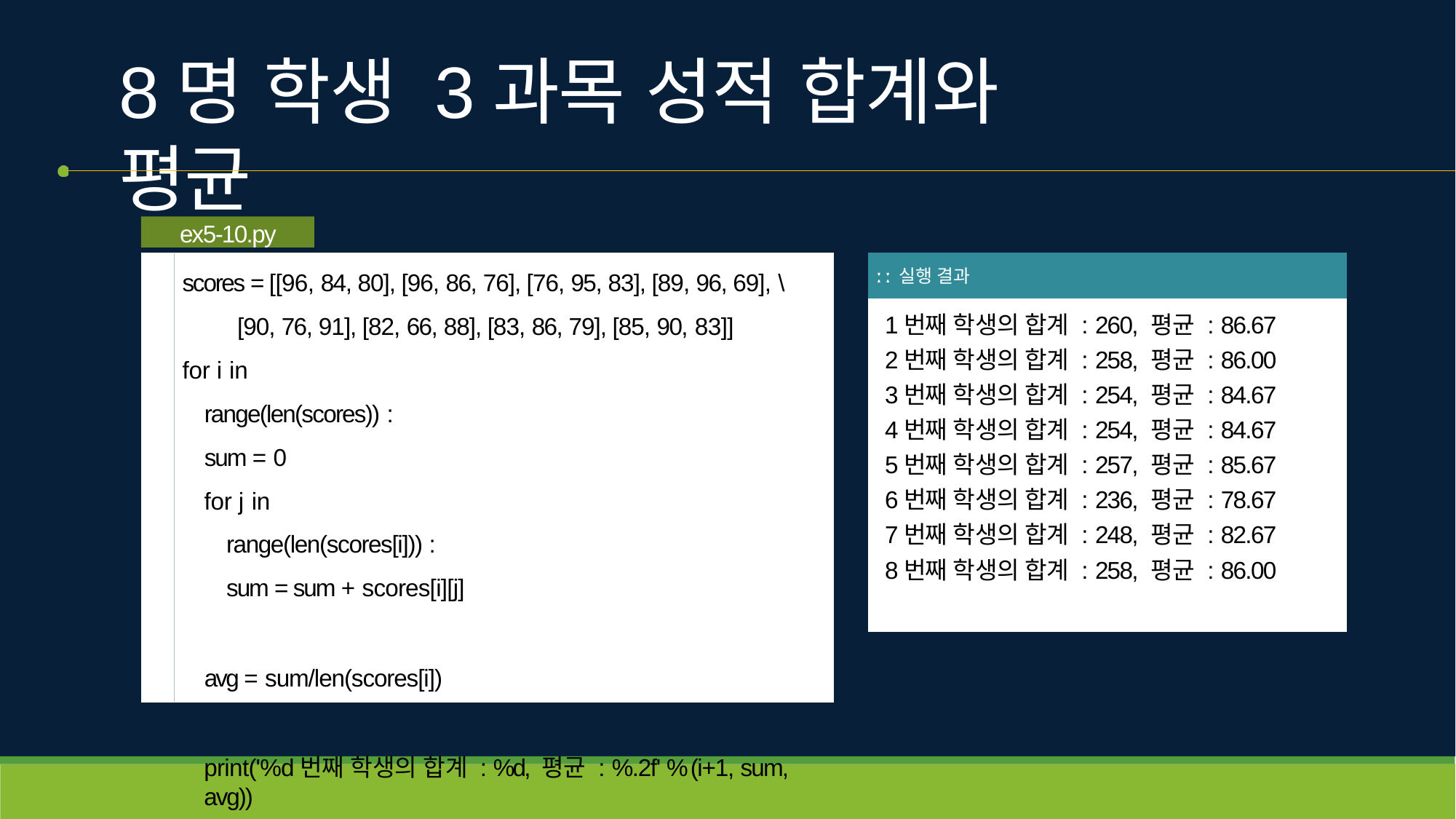

# 8명 학생 3과목 성적 합계와 평균

ex5-10.py
scores = [[96, 84, 80], [96, 86, 76], [76, 95, 83], [89, 96, 69], \
[90, 76, 91], [82, 66, 88], [83, 86, 79], [85, 90, 83]]
for i in range(len(scores)) :  sum = 0
for j in range(len(scores[i])) :  sum = sum + scores[i][j]

avg = sum/len(scores[i])

print('%d번째 학생의 합계 : %d, 평균 : %.2f' % (i+1, sum, avg))

| ː ː 실행 결과 |
| --- |
| 1번째 학생의 합계 : 260, 평균 : 86.67 2번째 학생의 합계 : 258, 평균 : 86.00 3번째 학생의 합계 : 254, 평균 : 84.67 4번째 학생의 합계 : 254, 평균 : 84.67 5번째 학생의 합계 : 257, 평균 : 85.67 6번째 학생의 합계 : 236, 평균 : 78.67 7번째 학생의 합계 : 248, 평균 : 82.67 8번째 학생의 합계 : 258, 평균 : 86.00 |